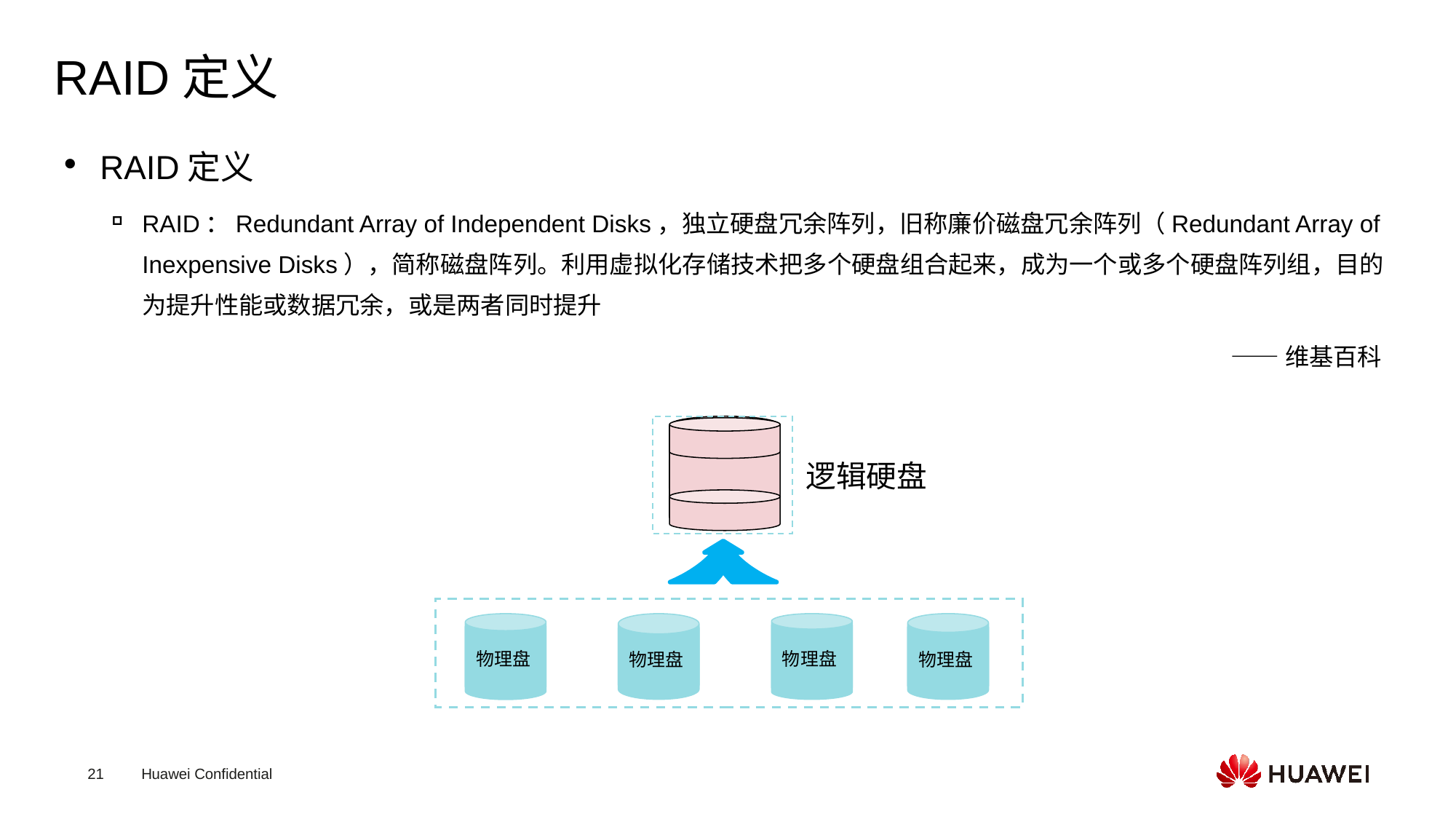

# RAID定义
RAID定义
RAID：Redundant Array of Independent Disks，独立硬盘冗余阵列，旧称廉价磁盘冗余阵列（Redundant Array of Inexpensive Disks），简称磁盘阵列。利用虚拟化存储技术把多个硬盘组合起来，成为一个或多个硬盘阵列组，目的为提升性能或数据冗余，或是两者同时提升
 ——维基百科

逻辑硬盘

物理盘
物理盘
物理盘
物理盘